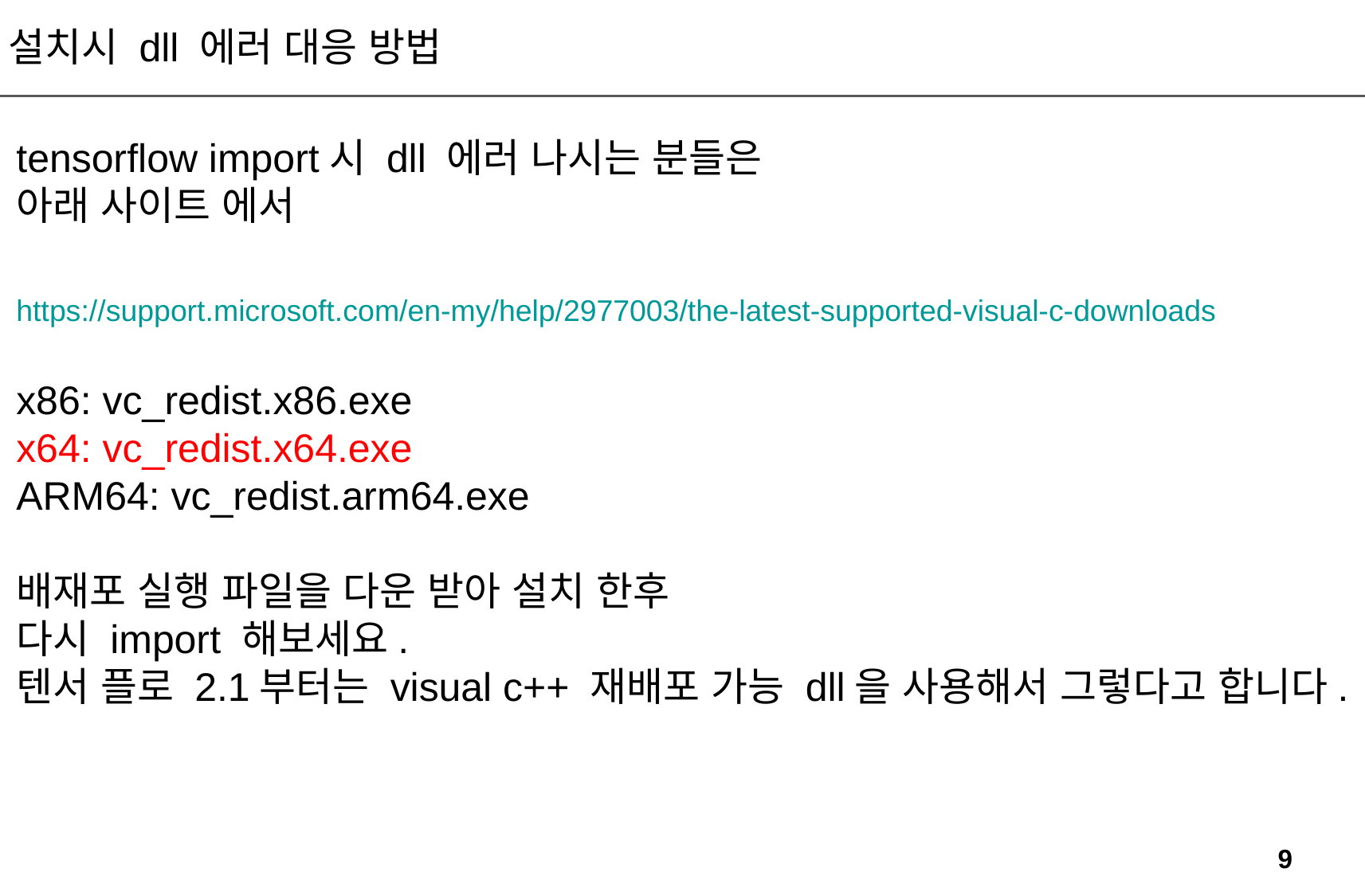

설치시 dll 에러 대응 방법
tensorflow import시 dll 에러 나시는 분들은
아래 사이트 에서

https://support.microsoft.com/en-my/help/2977003/the-latest-supported-visual-c-downloads

x86: vc_redist.x86.exe
x64: vc_redist.x64.exe
ARM64: vc_redist.arm64.exe

배재포 실행 파일을 다운 받아 설치 한후
다시 import 해보세요.
텐서 플로 2.1부터는 visual c++ 재배포 가능 dll을 사용해서 그렇다고 합니다.